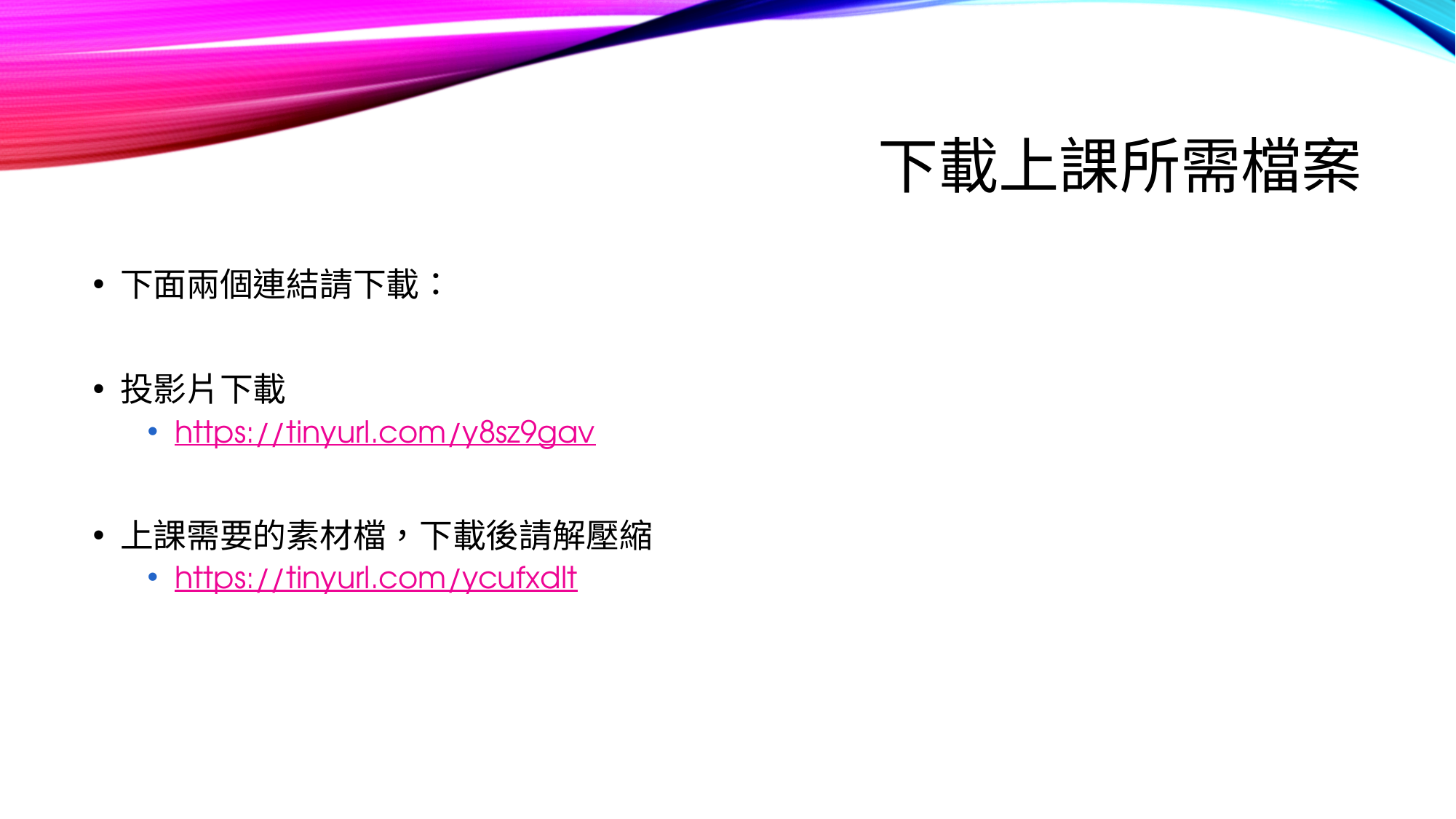

# 下載上課所需檔案
下面兩個連結請下載：

投影片下載
https://tinyurl.com/y8sz9gav

上課需要的素材檔，下載後請解壓縮
https://tinyurl.com/ycufxdlt